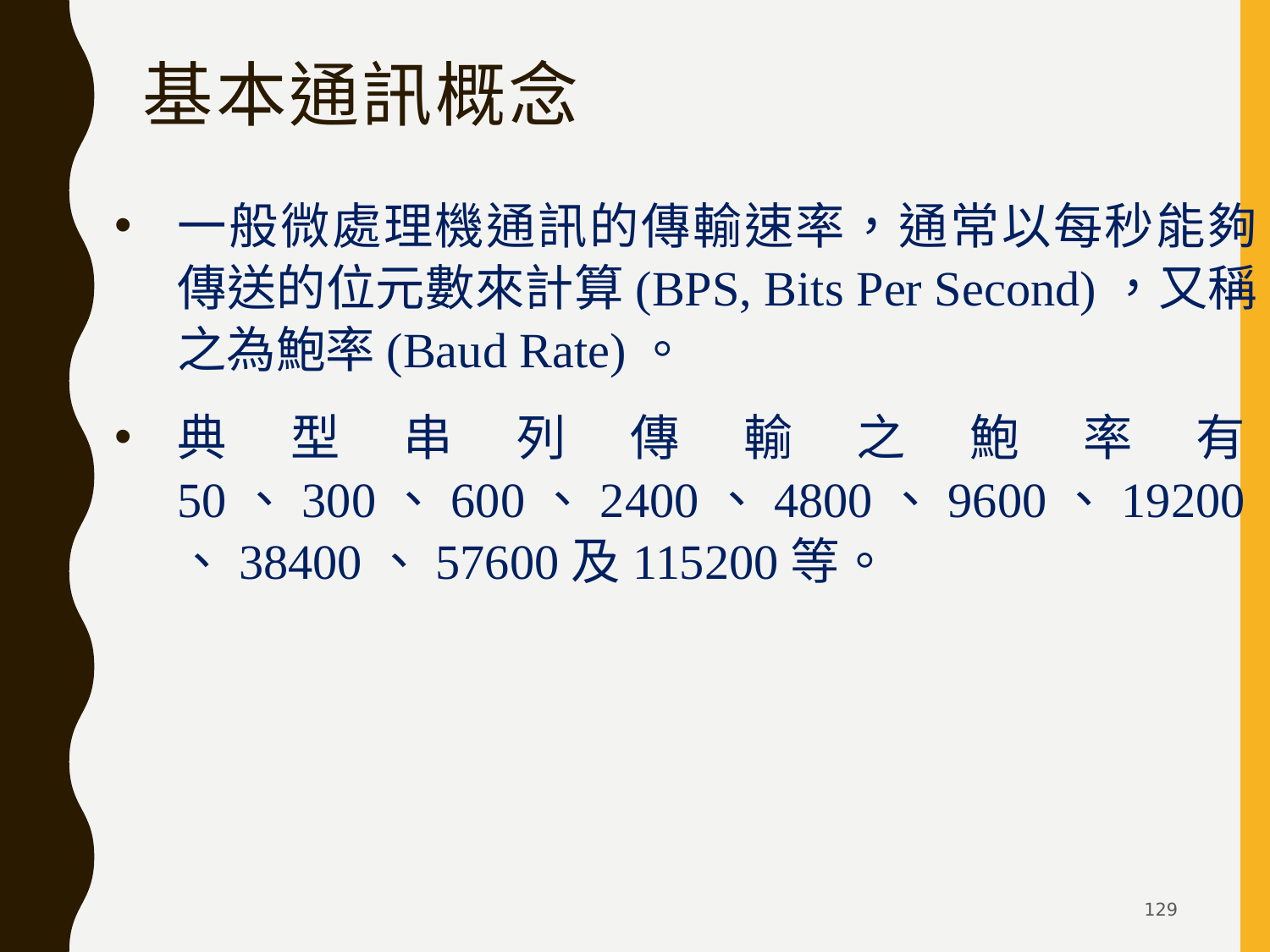

# 基本通訊概念
一般微處理機通訊的傳輸速率，通常以每秒能夠傳送的位元數來計算(BPS, Bits Per Second)，又稱之為鮑率(Baud Rate)。
典型串列傳輸之鮑率有50、300、600、2400、4800、9600、19200、38400、57600及115200等。

129